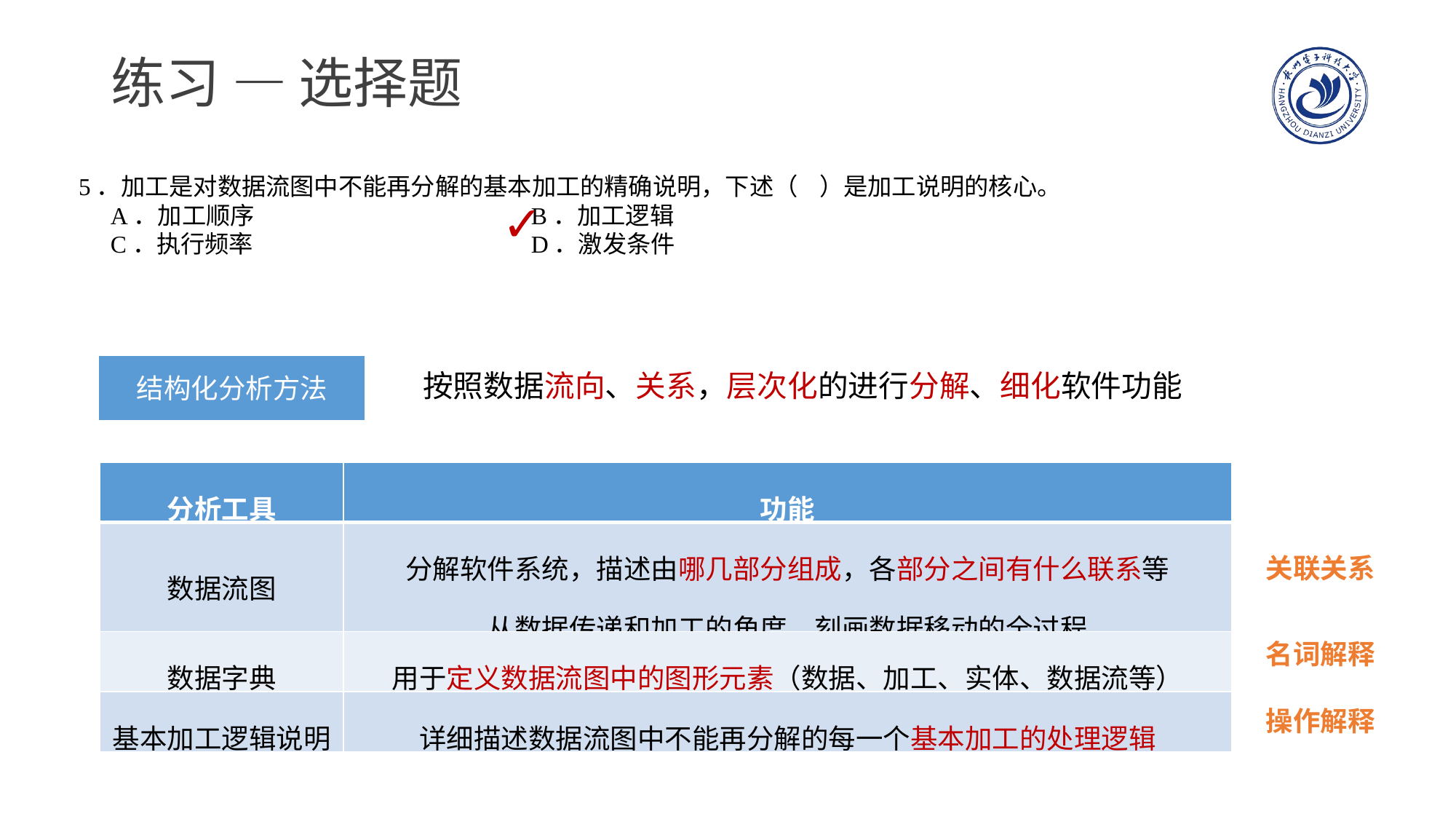

# 练习 — 选择题
5．加工是对数据流图中不能再分解的基本加工的精确说明，下述（    ）是加工说明的核心。
A．加工顺序			B．加工逻辑
C．执行频率			D．激发条件
✓
结构化分析方法
按照数据流向、关系，层次化的进行分解、细化软件功能
| 分析工具 | 功能 |
| --- | --- |
| 数据流图 | 分解软件系统，描述由哪几部分组成，各部分之间有什么联系等 从数据传递和加工的角度，刻画数据移动的全过程 |
| 数据字典 | 用于定义数据流图中的图形元素（数据、加工、实体、数据流等） |
| 基本加工逻辑说明 | 详细描述数据流图中不能再分解的每一个基本加工的处理逻辑 |
关联关系
名词解释
操作解释